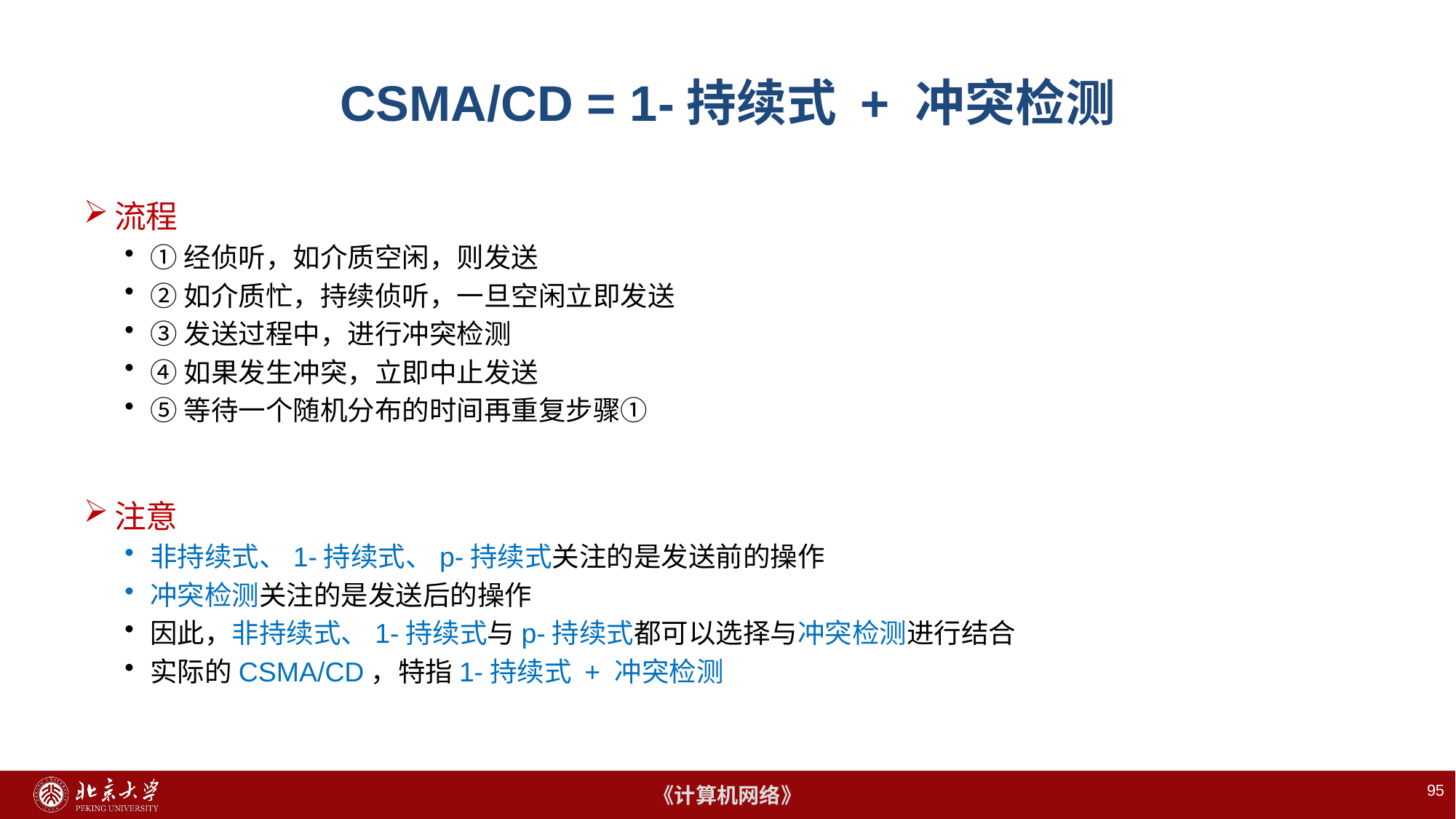

# CSMA/CD = 1-持续式 + 冲突检测
流程
①经侦听，如介质空闲，则发送
②如介质忙，持续侦听，一旦空闲立即发送
③发送过程中，进行冲突检测
④如果发生冲突，立即中止发送
⑤等待一个随机分布的时间再重复步骤①

注意
非持续式、1-持续式、p-持续式关注的是发送前的操作
冲突检测关注的是发送后的操作
因此，非持续式、1-持续式与p-持续式都可以选择与冲突检测进行结合
实际的CSMA/CD，特指1-持续式 + 冲突检测
95